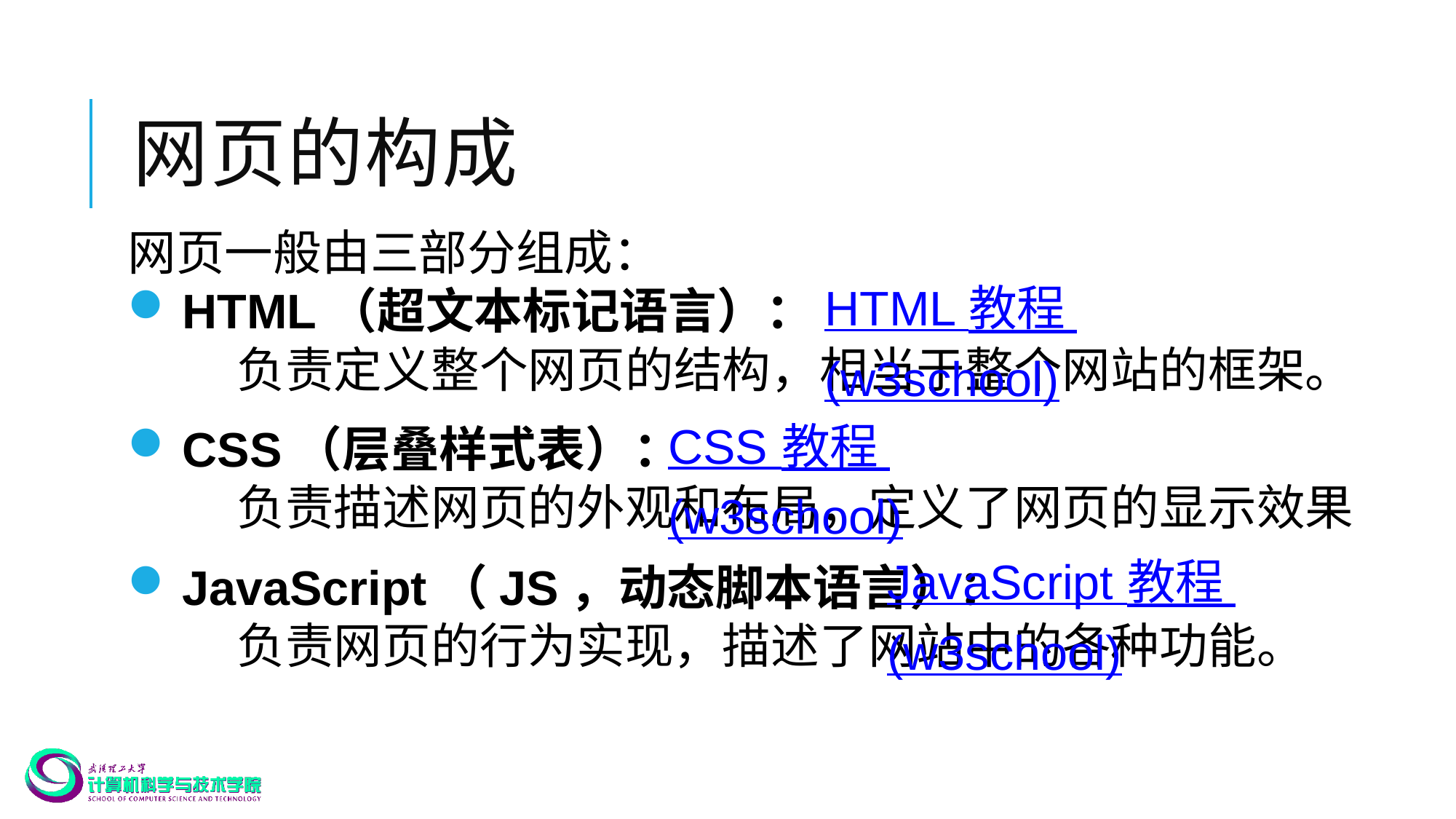

# 网页的构成
网页一般由三部分组成：
HTML（超文本标记语言）：
	负责定义整个网页的结构，相当于整个网站的框架。
CSS（层叠样式表）：
	负责描述网页的外观和布局，定义了网页的显示效果
JavaScript（JS，动态脚本语言）：
	负责网页的行为实现，描述了网站中的各种功能。
HTML 教程 (w3school)
CSS 教程 (w3school)
JavaScript 教程 (w3school)